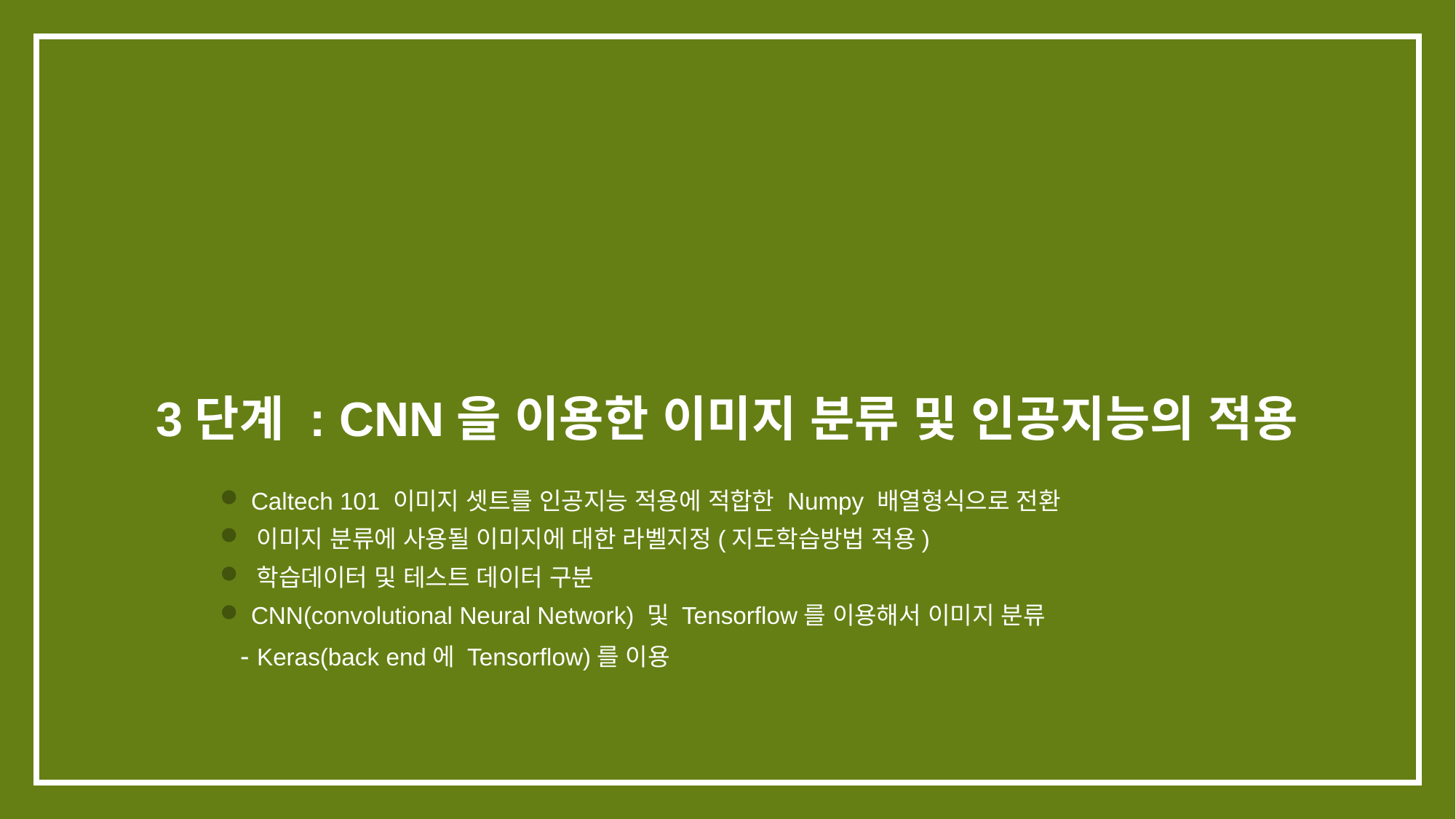

# 3단계 : CNN을 이용한 이미지 분류 및 인공지능의 적용
 Caltech 101 이미지 셋트를 인공지능 적용에 적합한 Numpy 배열형식으로 전환
 이미지 분류에 사용될 이미지에 대한 라벨지정(지도학습방법 적용)
 학습데이터 및 테스트 데이터 구분
 CNN(convolutional Neural Network) 및 Tensorflow를 이용해서 이미지 분류
   - Keras(back end에 Tensorflow)를 이용